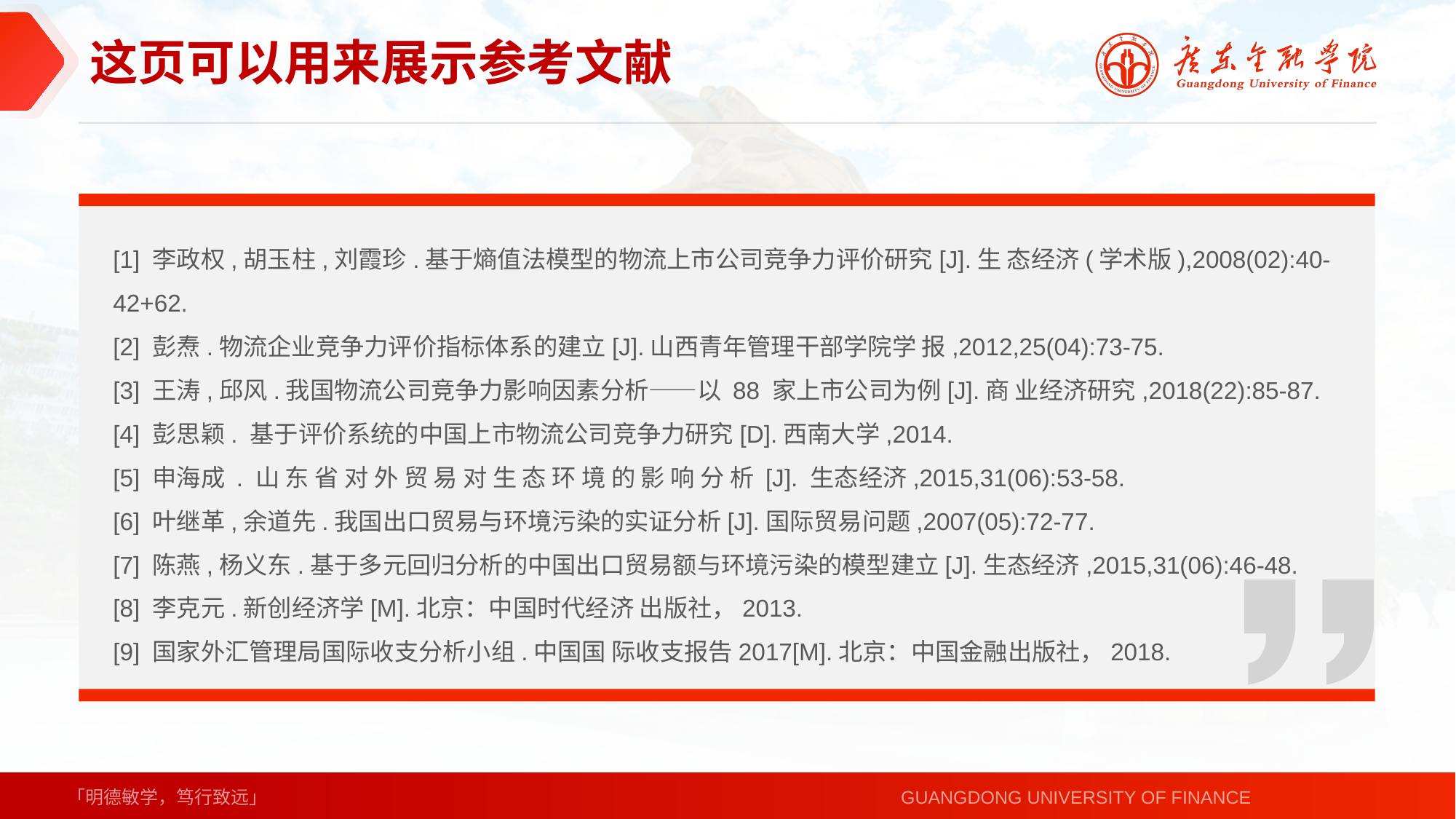

这页可以用来展示参考文献

[1] 李政权,胡玉柱,刘霞珍.基于熵值法模型的物流上市公司竞争力评价研究[J].生 态经济(学术版),2008(02):40-42+62.
[2] 彭焘.物流企业竞争力评价指标体系的建立[J].山西青年管理干部学院学 报,2012,25(04):73-75.
[3] 王涛,邱风.我国物流公司竞争力影响因素分析——以 88 家上市公司为例[J].商 业经济研究,2018(22):85-87.
[4] 彭思颖. 基于评价系统的中国上市物流公司竞争力研究[D].西南大学,2014.
[5] 申海成 . 山 东 省 对 外 贸 易 对 生 态 环 境 的 影 响 分 析 [J]. 生态经济,2015,31(06):53-58.
[6] 叶继革,余道先.我国出口贸易与环境污染的实证分析[J].国际贸易问题,2007(05):72-77.
[7] 陈燕,杨义东.基于多元回归分析的中国出口贸易额与环境污染的模型建立[J].生态经济,2015,31(06):46-48.
[8] 李克元.新创经济学[M].北京：中国时代经济 出版社，2013.
[9] 国家外汇管理局国际收支分析小组.中国国 际收支报告2017[M].北京：中国金融出版社，2018.